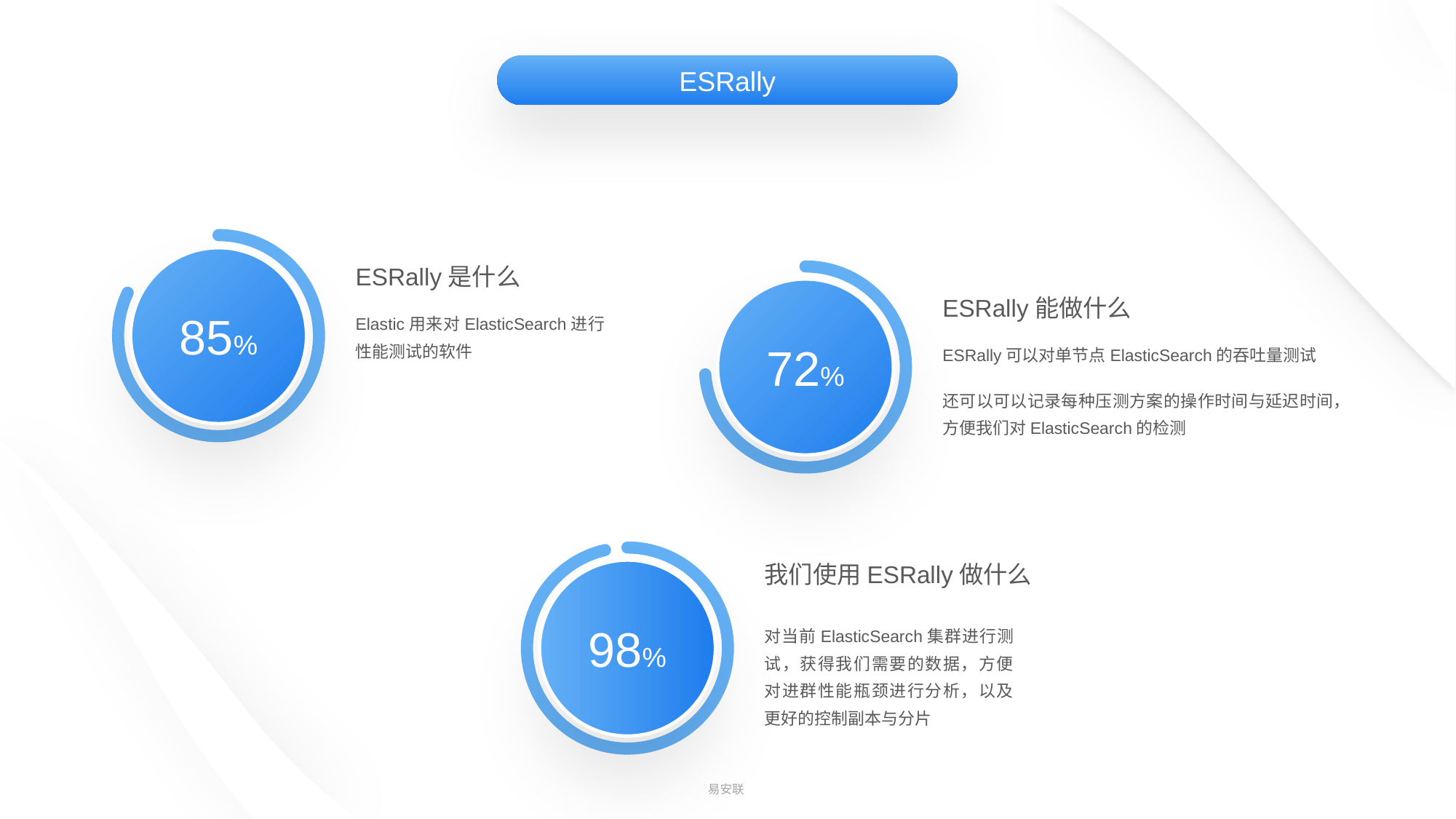

ESRally

ESRally是什么

ESRally能做什么
85%
Elastic用来对ElasticSearch进行性能测试的软件
72%
ESRally可以对单节点ElasticSearch的吞吐量测试
还可以可以记录每种压测方案的操作时间与延迟时间，方便我们对ElasticSearch的检测

我们使用ESRally做什么

98%
对当前ElasticSearch集群进行测试，获得我们需要的数据，方便对进群性能瓶颈进行分析，以及更好的控制副本与分片